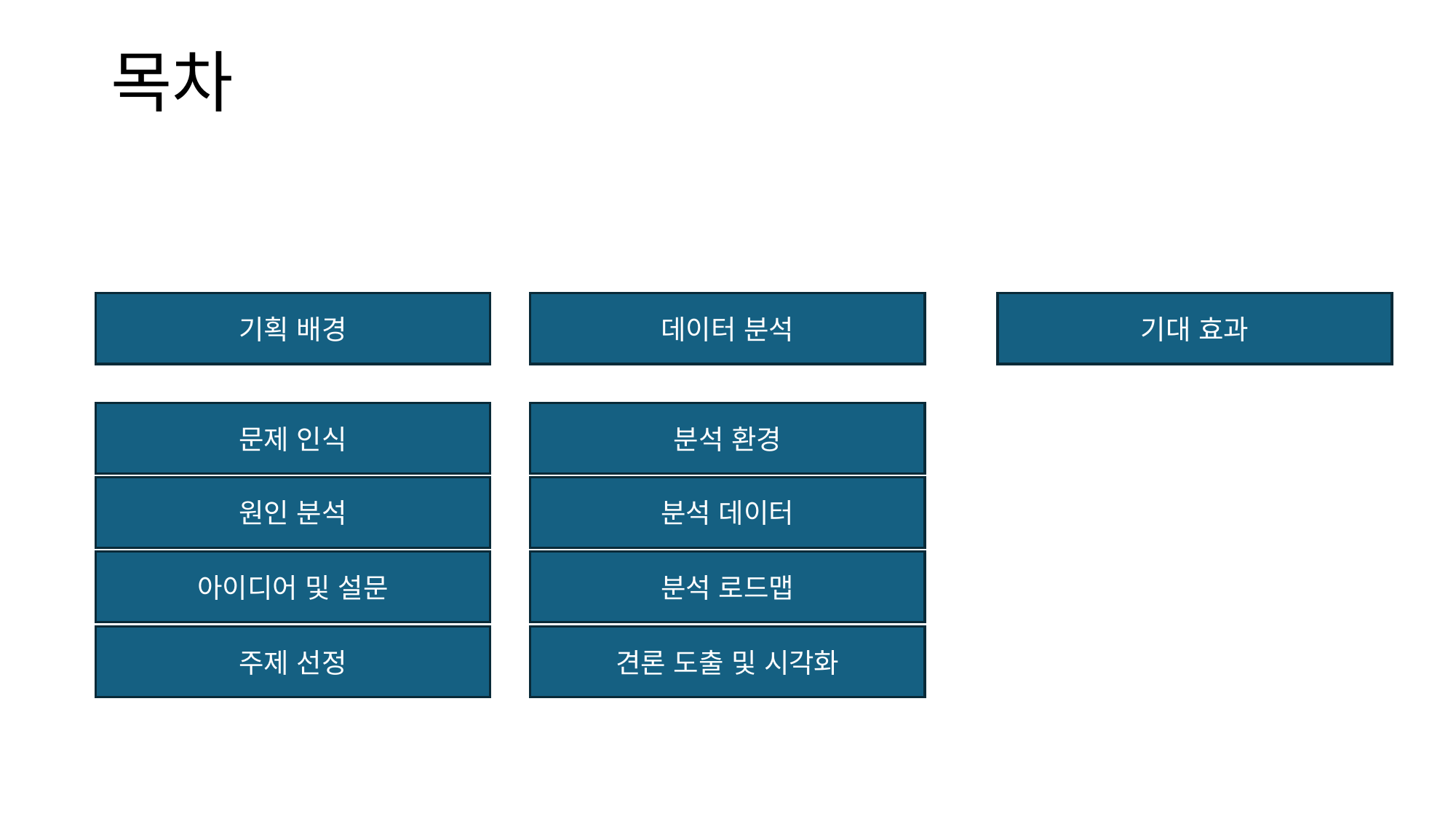

목차

기획 배경
데이터 분석
기대 효과
문제 인식
분석 환경
원인 분석
분석 데이터
아이디어 및 설문
분석 로드맵
주제 선정
견론 도출 및 시각화